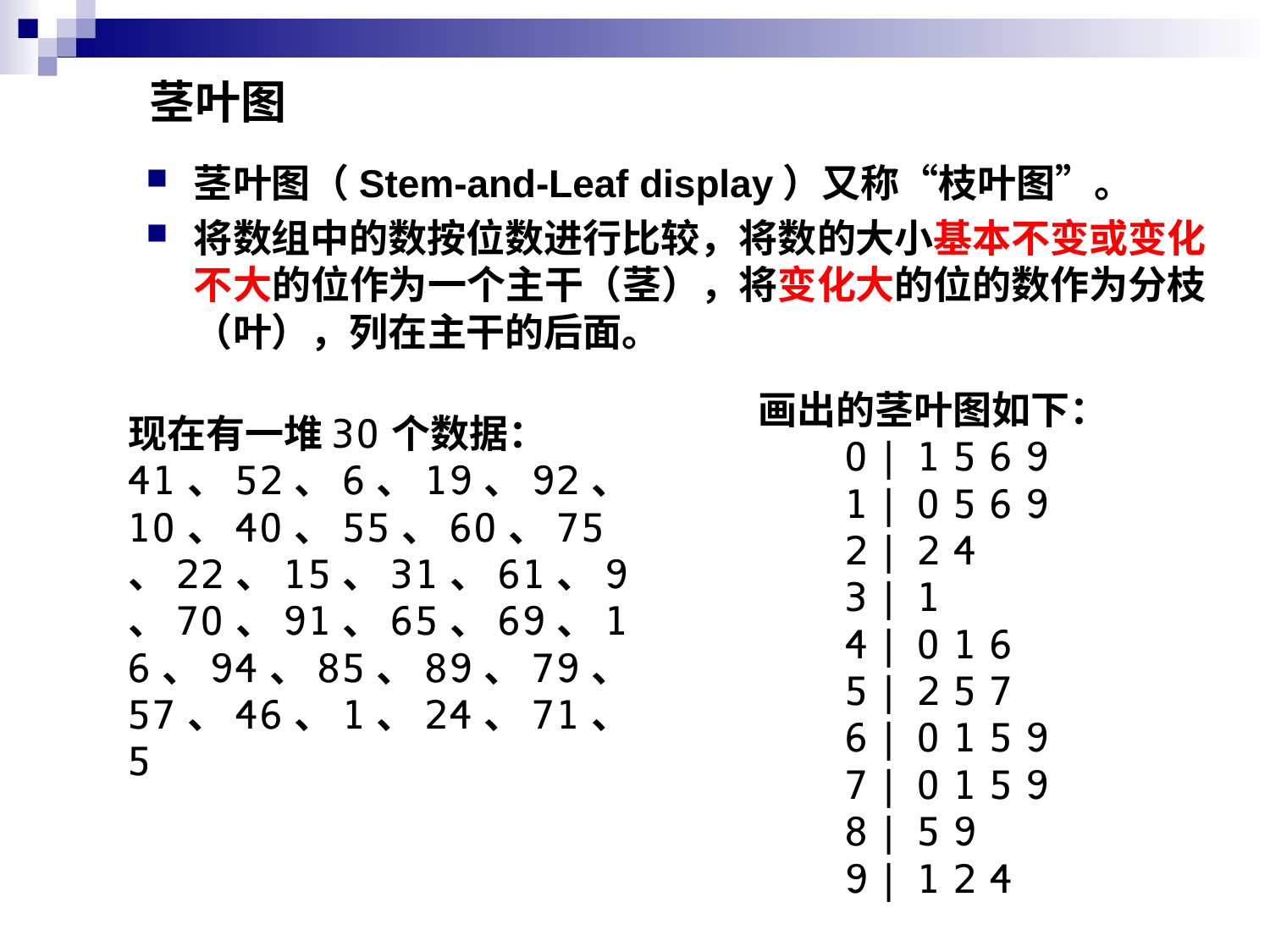

# 茎叶图
茎叶图（Stem-and-Leaf display）又称“枝叶图”。
将数组中的数按位数进行比较，将数的大小基本不变或变化不大的位作为一个主干（茎），将变化大的位的数作为分枝（叶），列在主干的后面。

画出的茎叶图如下：
　　0 | 1 5 6 9
　　1 | 0 5 6 9
　　2 | 2 4
　　3 | 1
　　4 | 0 1 6
　　5 | 2 5 7
　　6 | 0 1 5 9
　　7 | 0 1 5 9
　　8 | 5 9
　　9 | 1 2 4
现在有一堆30个数据：
41、52、6、19、92、10、40、55、60、75、22、15、31、61、9、70、91、65、69、16、94、85、89、79、57、46、1、24、71、5